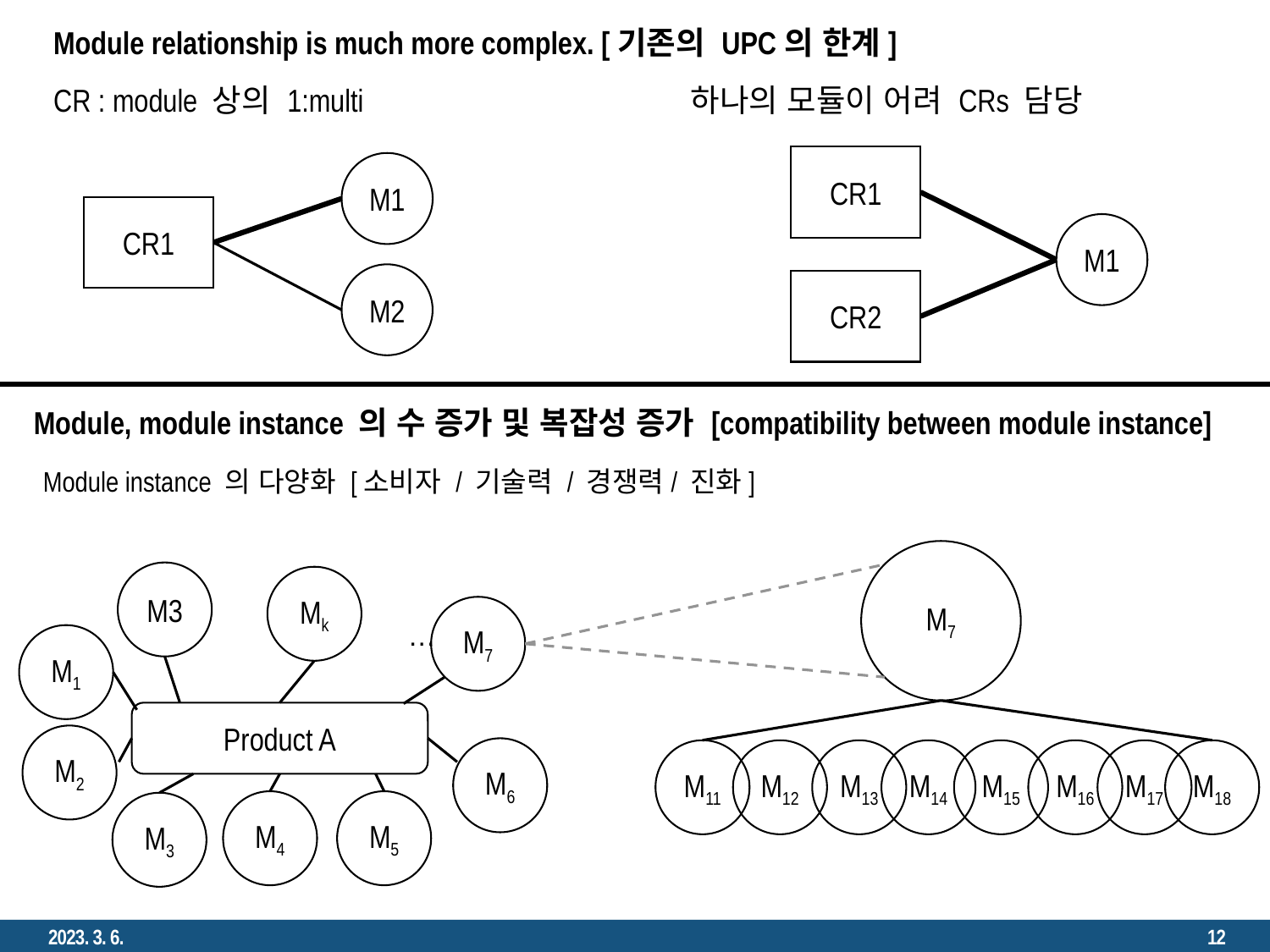

Module relationship is much more complex. [기존의 UPC의 한계]
CR : module 상의 1:multi
하나의 모듈이 어려 CRs 담당
CR1
M1
CR1
M1
M2
CR2
Module, module instance 의 수 증가 및 복잡성 증가 [compatibility between module instance]
Module instance 의 다양화 [소비자 / 기술력 / 경쟁력/ 진화]
M7
M11
M12
M13
M14
M15
M16
M17
M18
M3
Mk
M7
…
M1
Product A
M2
M6
M4
M5
M3
2023. 3. 6.
12